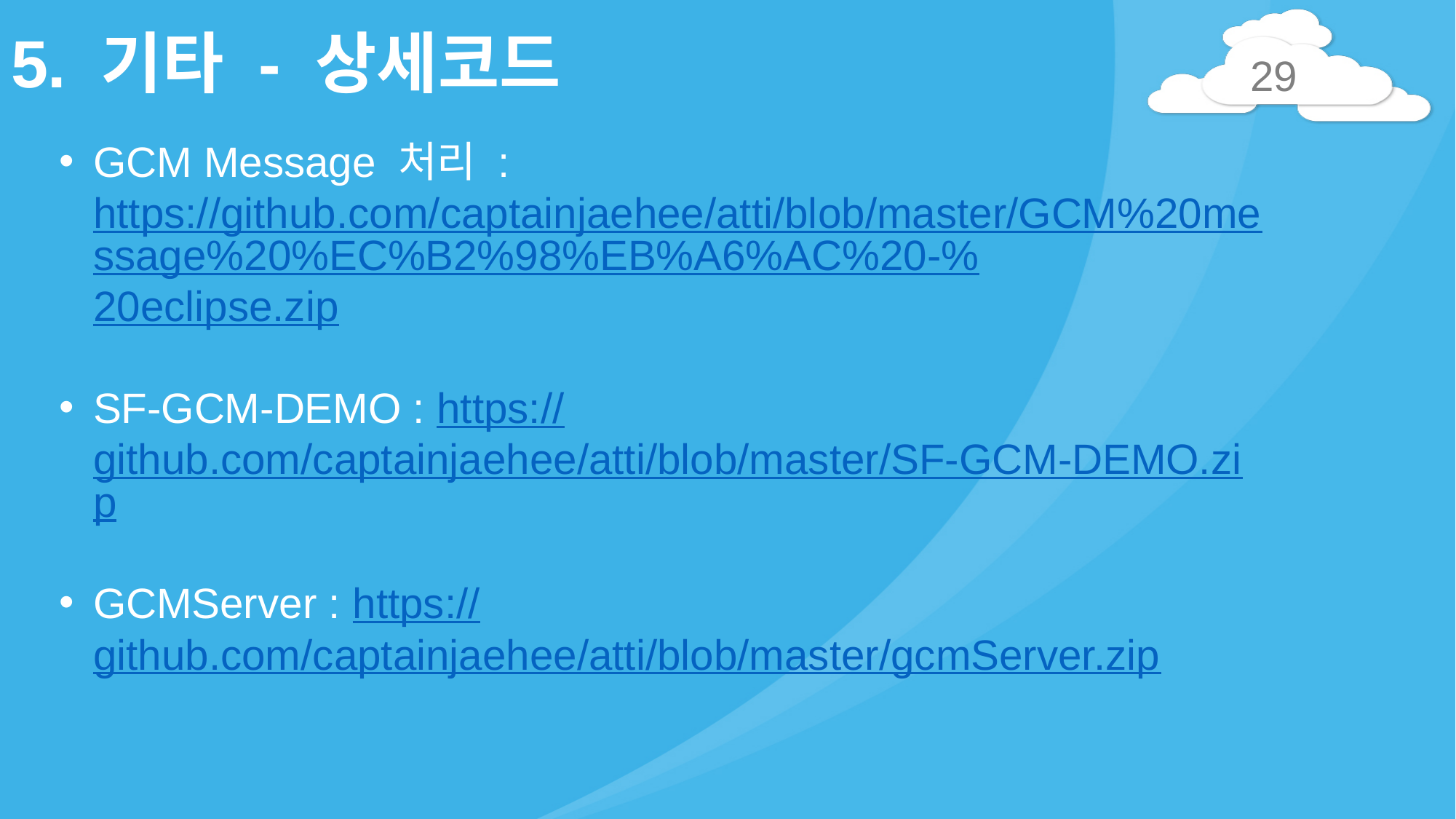

# 5. 기타 - 상세코드
29
GCM Message 처리 : https://github.com/captainjaehee/atti/blob/master/GCM%20message%20%EC%B2%98%EB%A6%AC%20-%20eclipse.zip

SF-GCM-DEMO : https://github.com/captainjaehee/atti/blob/master/SF-GCM-DEMO.zip

GCMServer : https://github.com/captainjaehee/atti/blob/master/gcmServer.zip